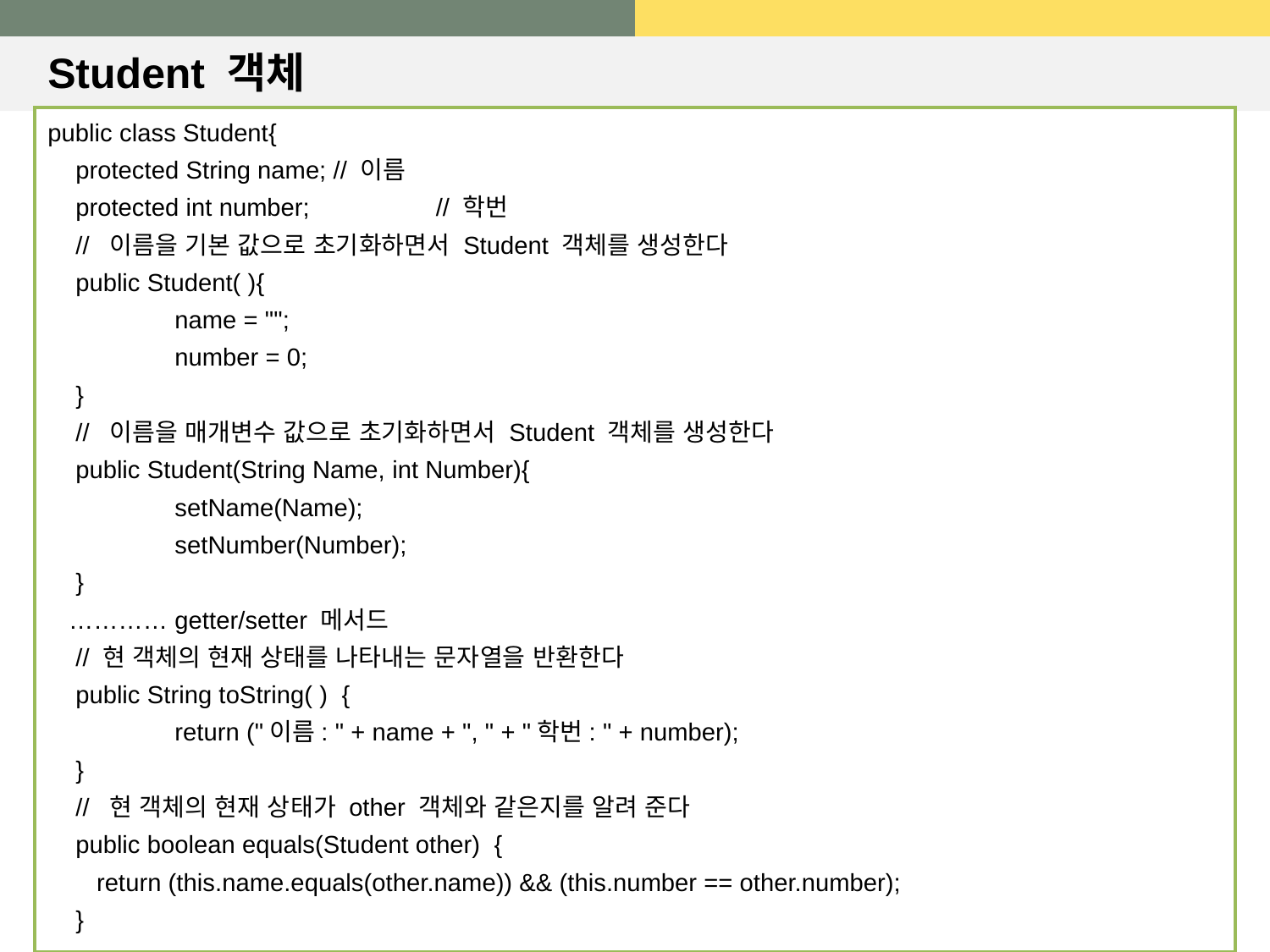

# Student 객체
public class Student{
    protected String name; // 이름
    protected int number;	 // 학번
    //  이름을 기본 값으로 초기화하면서 Student 객체를 생성한다
    public Student( ){
	name = "";
	number = 0;
    }
    //  이름을 매개변수 값으로 초기화하면서 Student 객체를 생성한다
    public Student(String Name, int Number){
	setName(Name);
	setNumber(Number);
    }
   ………… getter/setter 메서드
    // 현 객체의 현재 상태를 나타내는 문자열을 반환한다
    public String toString( )  {
	return ("이름: " + name + ", " + "학번: " + number);
    }
    //  현 객체의 현재 상태가 other 객체와 같은지를 알려 준다
    public boolean equals(Student other)  {
       return (this.name.equals(other.name)) && (this.number == other.number);
    }